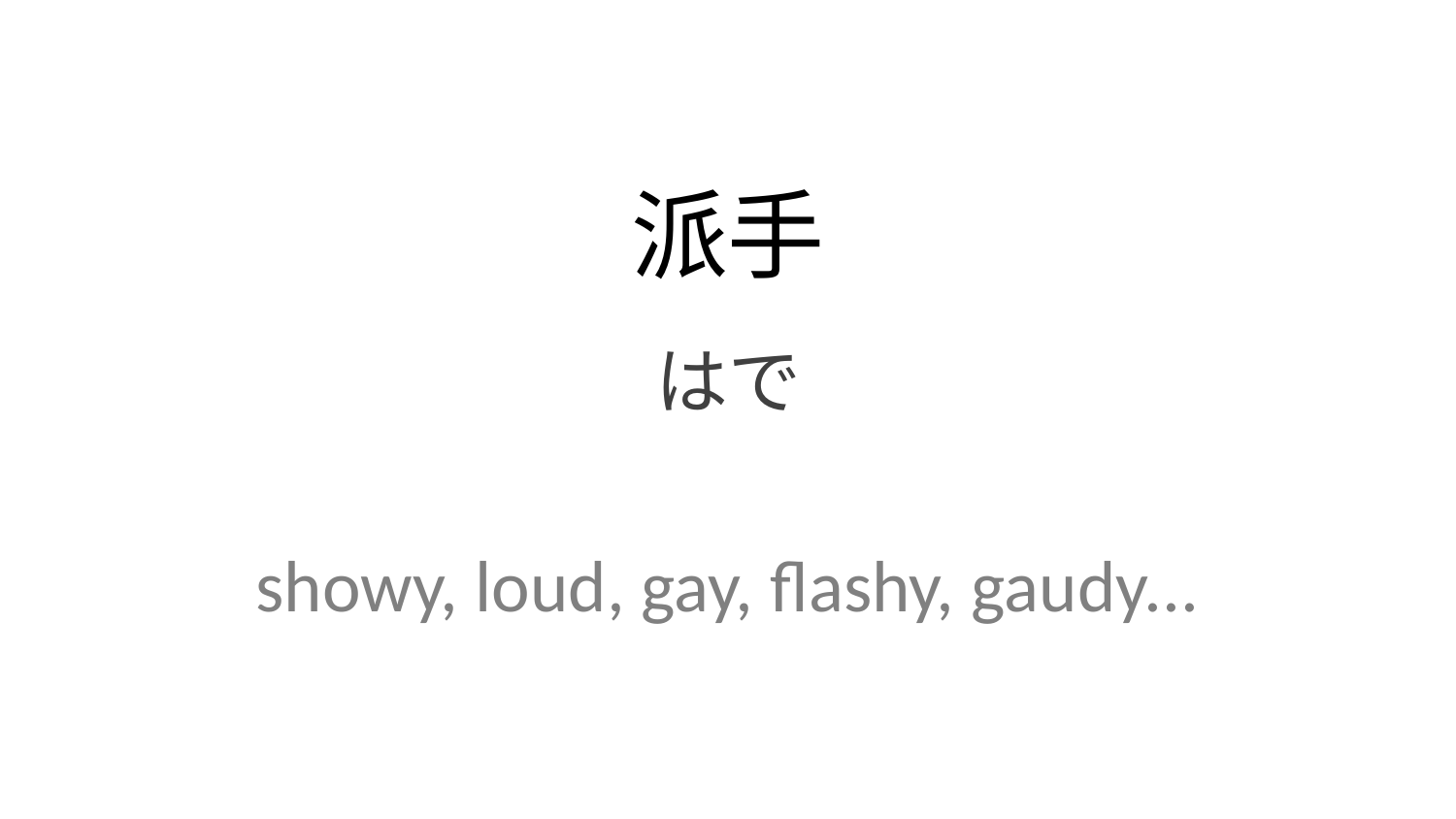

派手

はで
showy, loud, gay, flashy, gaudy...